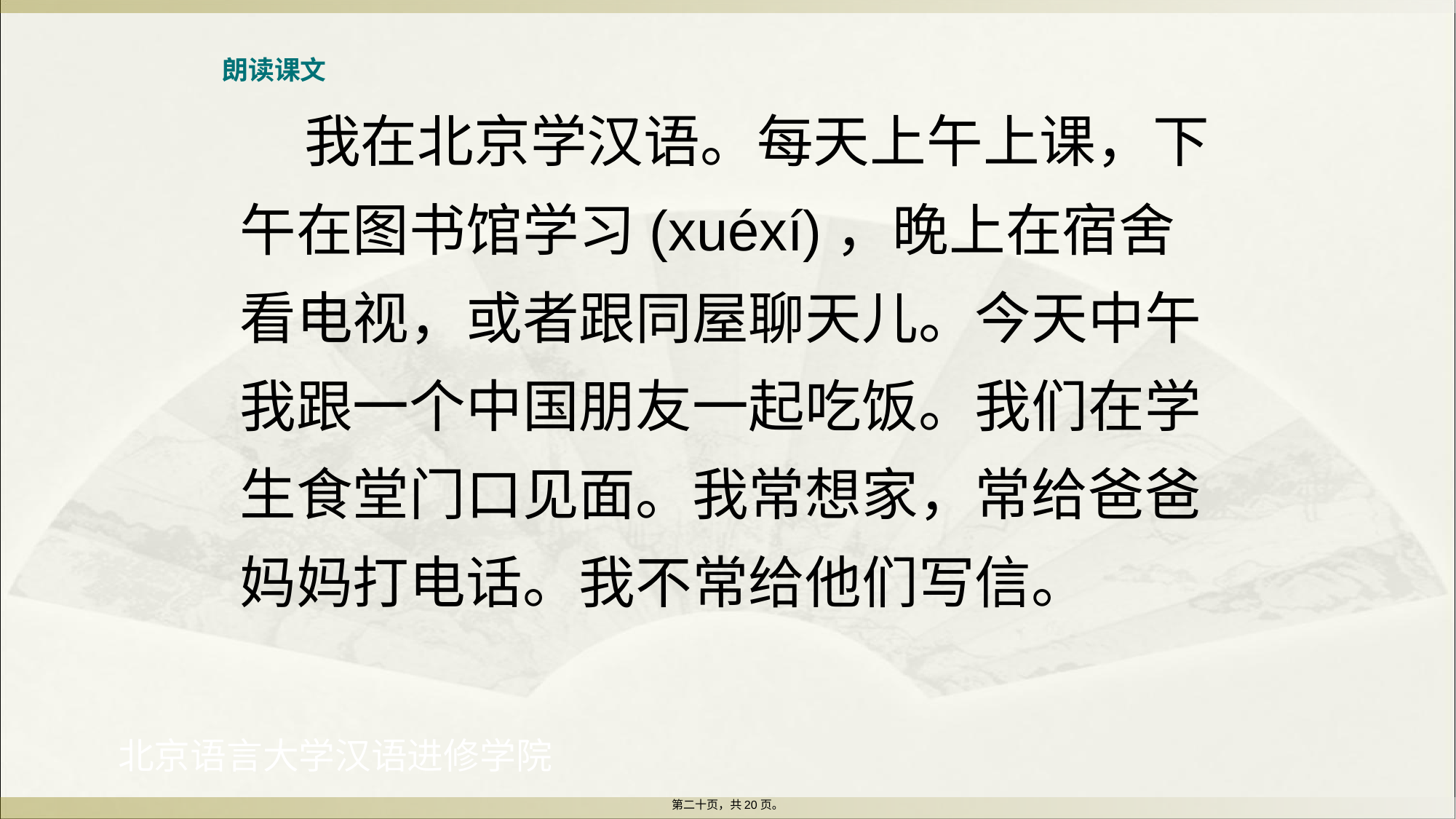

朗读课文
    我在北京学汉语。每天上午上课，下午在图书馆学习(xuéxí)，晚上在宿舍看电视，或者跟同屋聊天儿。今天中午我跟一个中国朋友一起吃饭。我们在学生食堂门口见面。我常想家，常给爸爸妈妈打电话。我不常给他们写信。
第二十页，共20页。